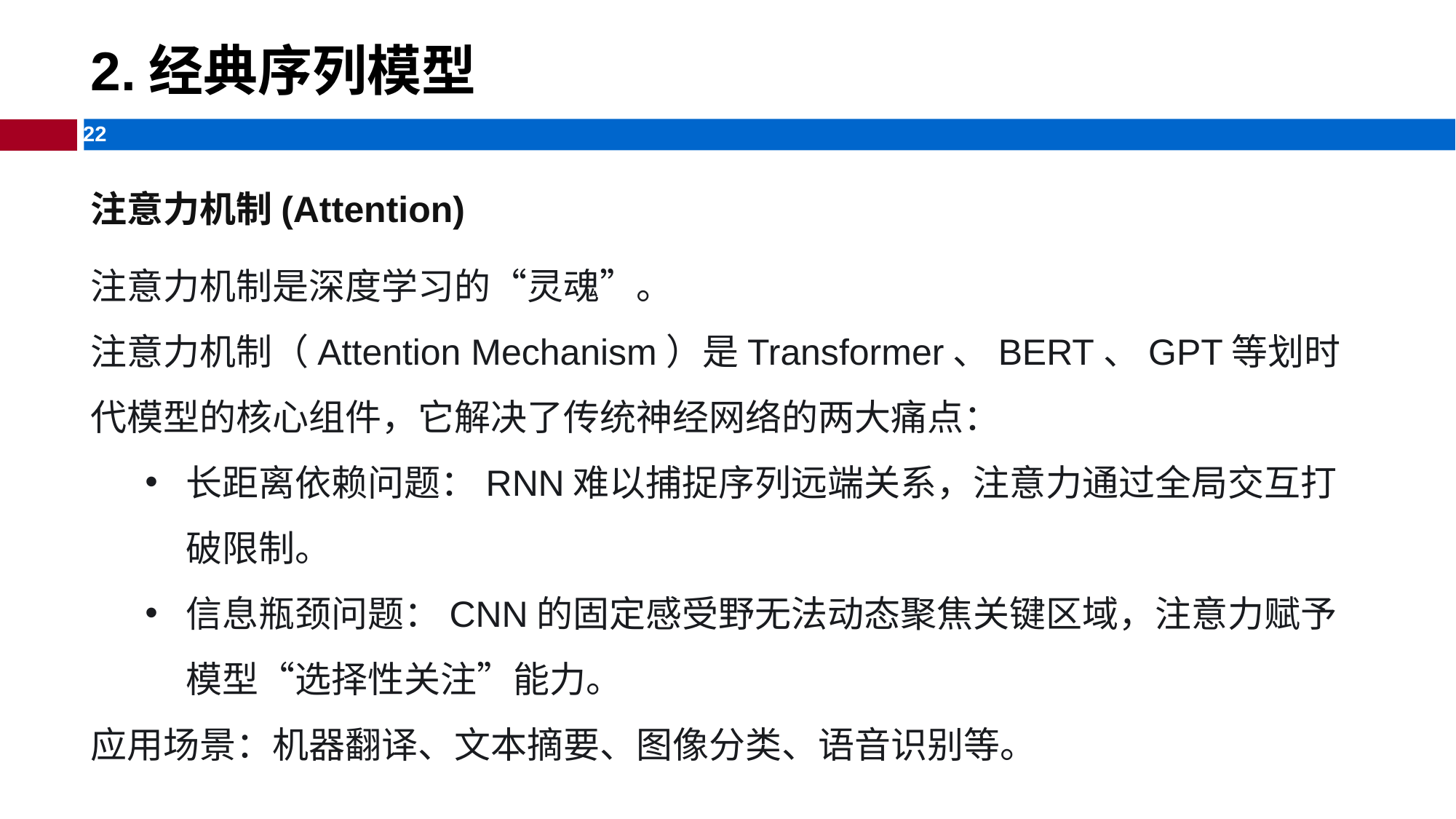

# 2.经典序列模型
注意力机制(Attention)
注意力机制是深度学习的“灵魂”。
注意力机制（Attention Mechanism）是Transformer、BERT、GPT等划时代模型的核心组件，它解决了传统神经网络的两大痛点：
长距离依赖问题：RNN难以捕捉序列远端关系，注意力通过全局交互打破限制。
信息瓶颈问题：CNN的固定感受野无法动态聚焦关键区域，注意力赋予模型“选择性关注”能力。
应用场景：机器翻译、文本摘要、图像分类、语音识别等。